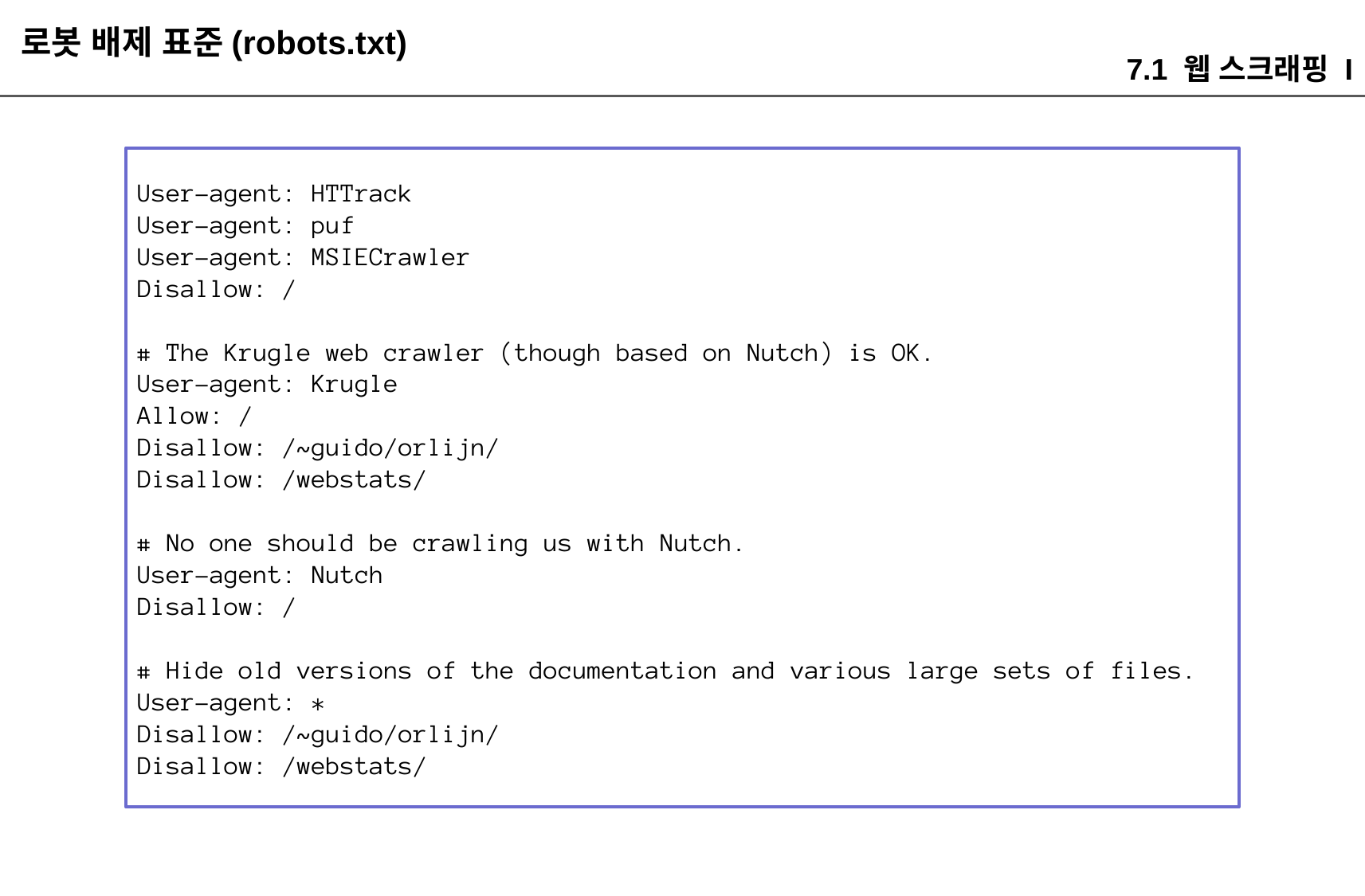

로봇 배제 표준(robots.txt)
7.1 웹 스크래핑 I
User-agent: HTTrack
User-agent: puf
User-agent: MSIECrawler
Disallow: /

# The Krugle web crawler (though based on Nutch) is OK.
User-agent: Krugle
Allow: /
Disallow: /~guido/orlijn/
Disallow: /webstats/

# No one should be crawling us with Nutch.
User-agent: Nutch
Disallow: /

# Hide old versions of the documentation and various large sets of files.
User-agent: *
Disallow: /~guido/orlijn/
Disallow: /webstats/